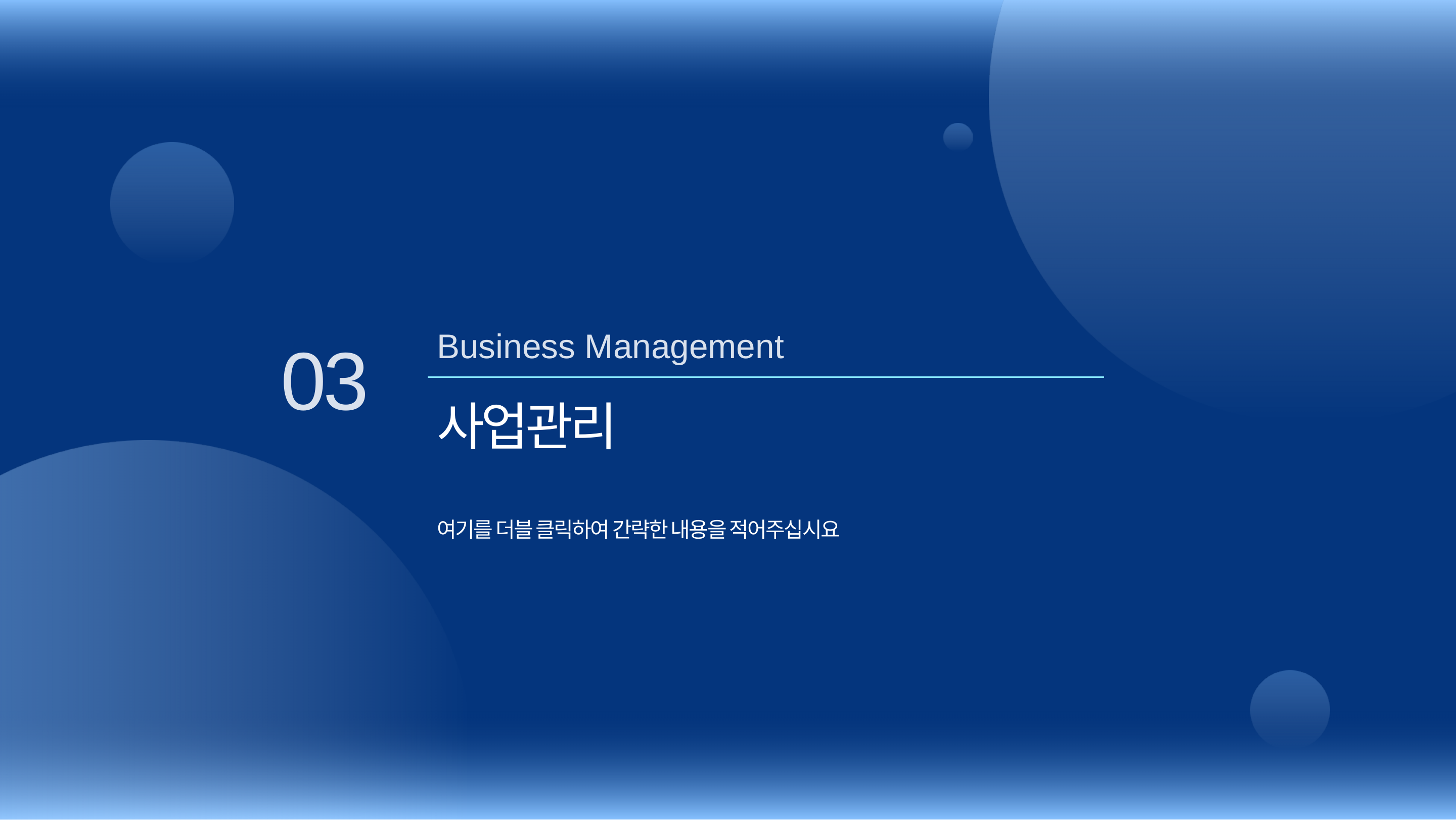

Business Management
03
사업관리
여기를 더블 클릭하여 간략한 내용을 적어주십시요